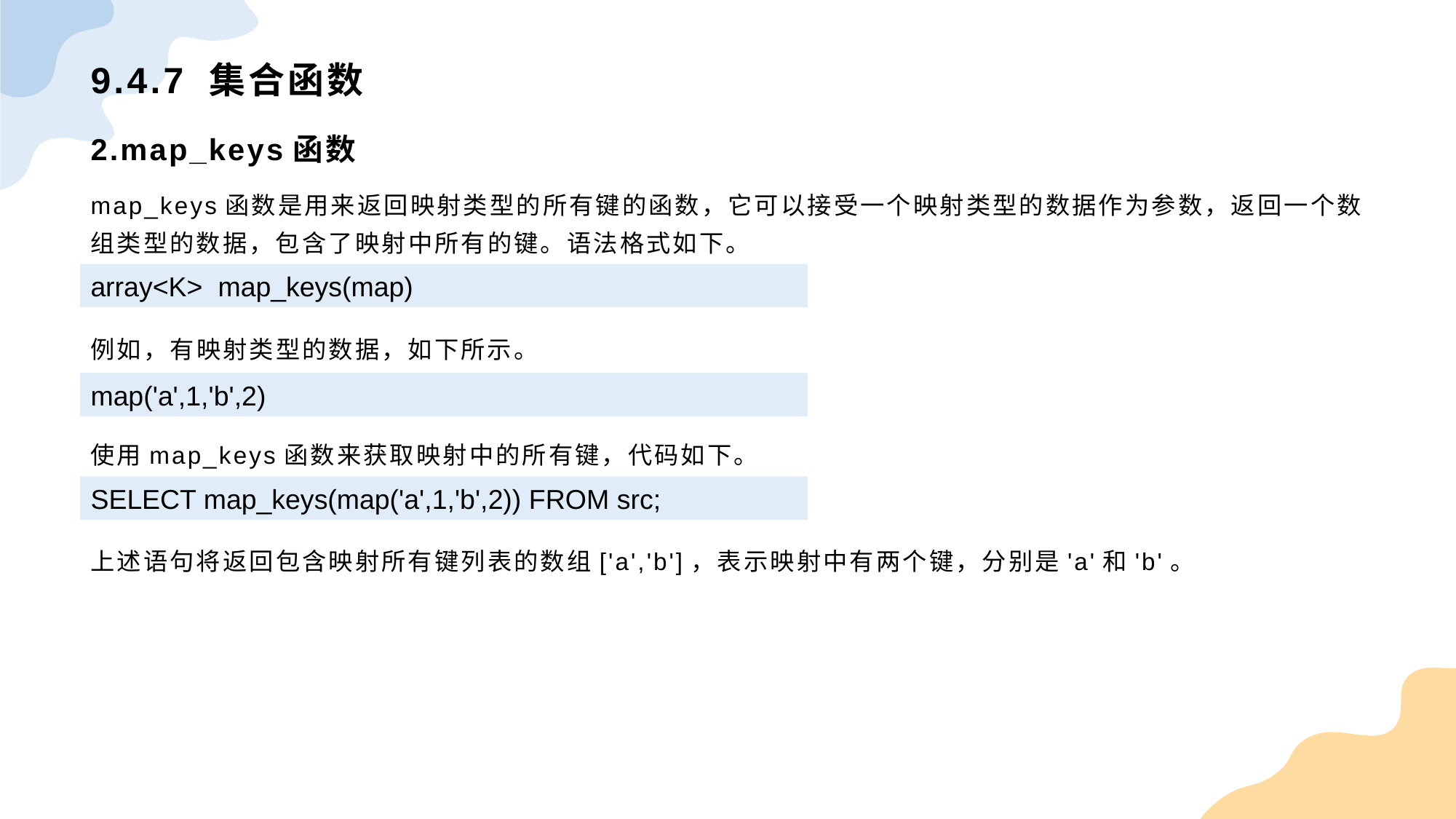

# 9.4.7 集合函数
2.map_keys函数
map_keys函数是用来返回映射类型的所有键的函数，它可以接受一个映射类型的数据作为参数，返回一个数组类型的数据，包含了映射中所有的键。语法格式如下。

例如，有映射类型的数据，如下所示。

使用map_keys函数来获取映射中的所有键，代码如下。

上述语句将返回包含映射所有键列表的数组['a','b']，表示映射中有两个键，分别是'a'和'b'。
array<K>  map_keys(map)
map('a',1,'b',2)
SELECT map_keys(map('a',1,'b',2)) FROM src;